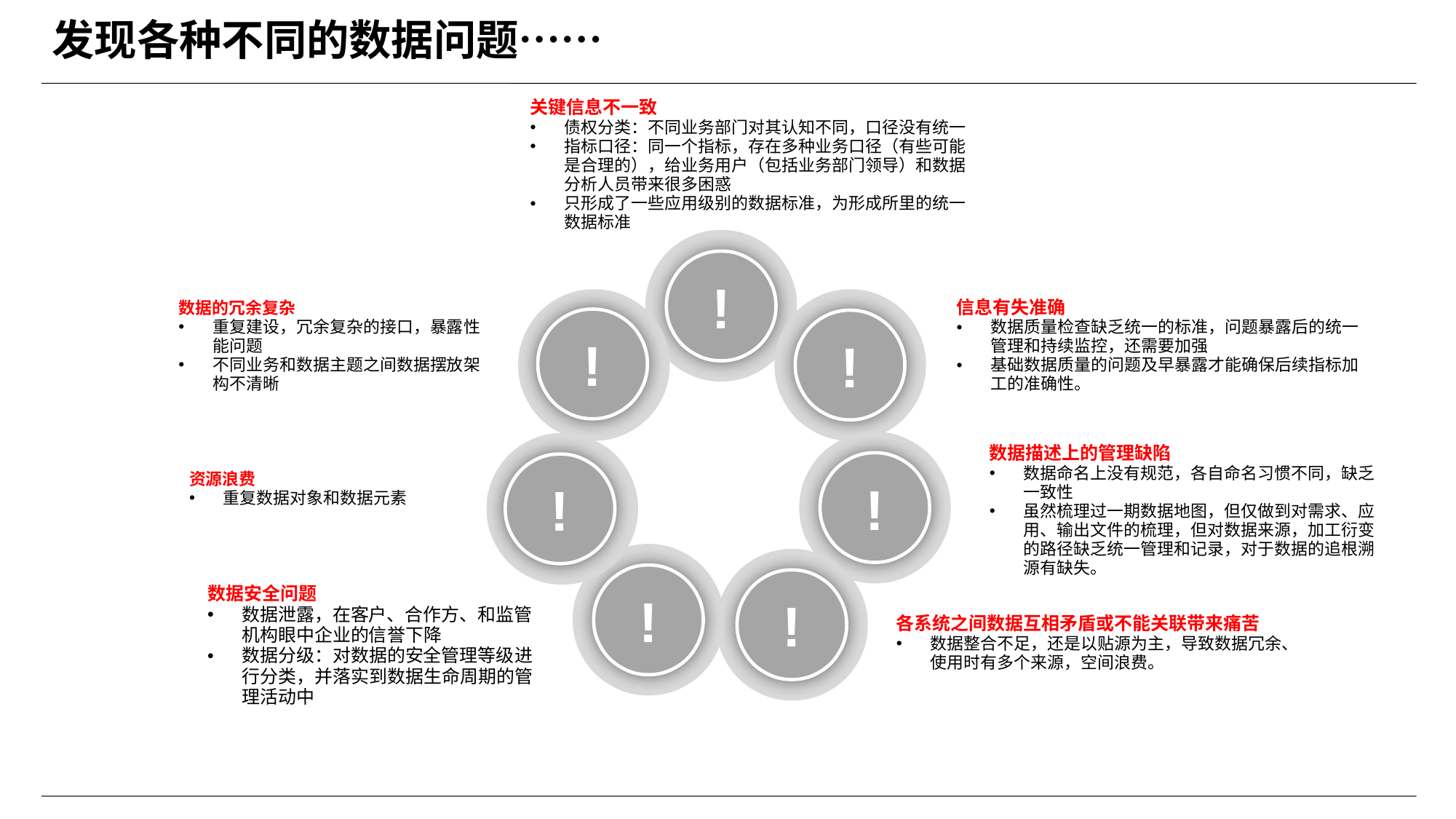

# 发现各种不同的数据问题……
关键信息不一致
债权分类：不同业务部门对其认知不同，口径没有统一
指标口径：同一个指标，存在多种业务口径（有些可能是合理的），给业务用户（包括业务部门领导）和数据分析人员带来很多困惑
只形成了一些应用级别的数据标准，为形成所里的统一数据标准

!

!

!

数据的冗余复杂
重复建设，冗余复杂的接口，暴露性能问题
不同业务和数据主题之间数据摆放架构不清晰

信息有失准确
数据质量检查缺乏统一的标准，问题暴露后的统一管理和持续监控，还需要加强
基础数据质量的问题及早暴露才能确保后续指标加工的准确性。

!

数据描述上的管理缺陷
数据命名上没有规范，各自命名习惯不同，缺乏一致性
虽然梳理过一期数据地图，但仅做到对需求、应用、输出文件的梳理，但对数据来源，加工衍变的路径缺乏统一管理和记录，对于数据的追根溯源有缺失。
资源浪费
重复数据对象和数据元素

!

!

!
!

数据安全问题
数据泄露，在客户、合作方、和监管机构眼中企业的信誉下降
数据分级：对数据的安全管理等级进行分类，并落实到数据生命周期的管理活动中
各系统之间数据互相矛盾或不能关联带来痛苦
数据整合不足，还是以贴源为主，导致数据冗余、使用时有多个来源，空间浪费。